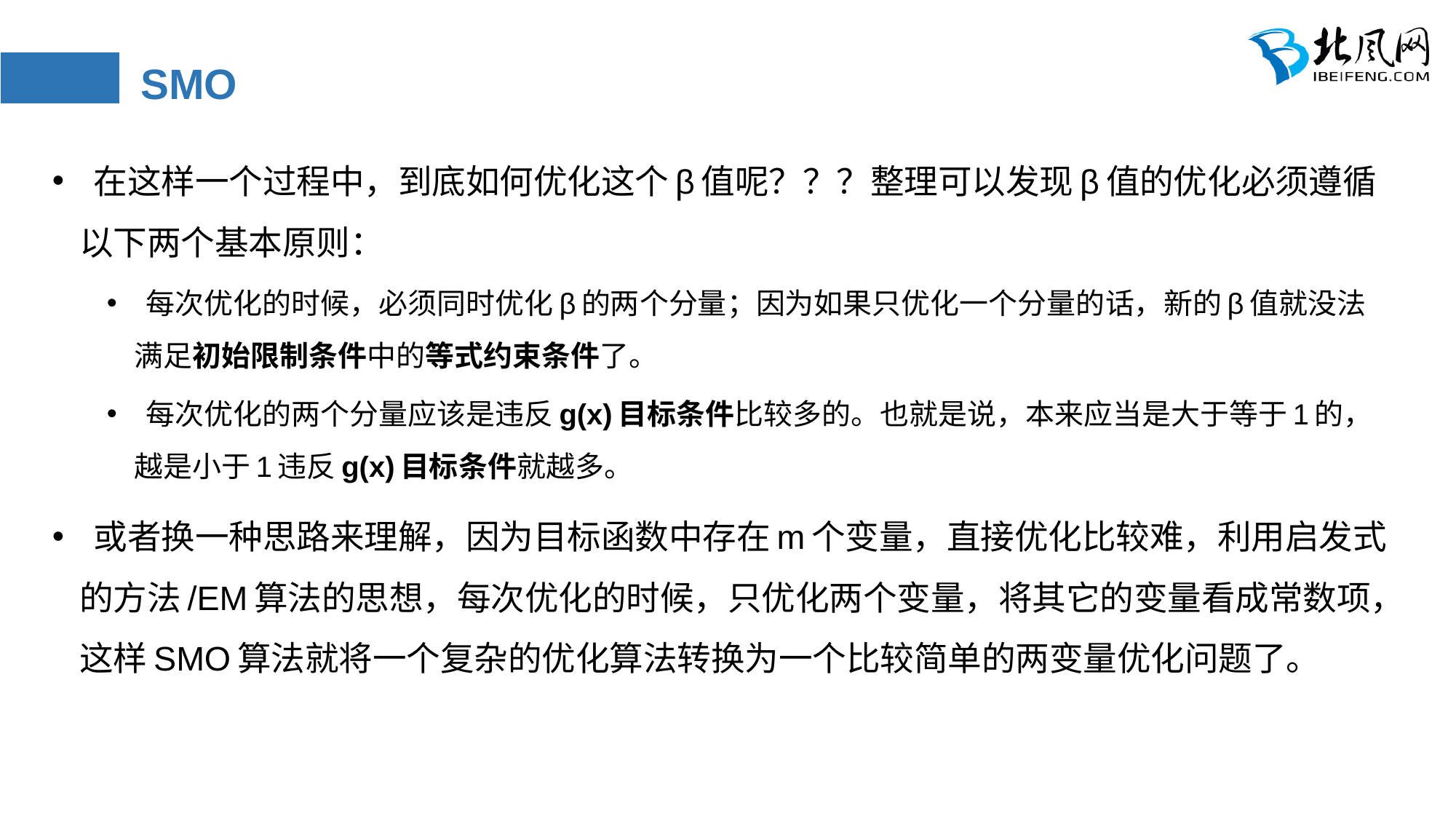

# SMO
 在这样一个过程中，到底如何优化这个β值呢？？？整理可以发现β值的优化必须遵循以下两个基本原则：
 每次优化的时候，必须同时优化β的两个分量；因为如果只优化一个分量的话，新的β值就没法满足初始限制条件中的等式约束条件了。
 每次优化的两个分量应该是违反g(x)目标条件比较多的。也就是说，本来应当是大于等于1的，越是小于1违反g(x)目标条件就越多。
 或者换一种思路来理解，因为目标函数中存在m个变量，直接优化比较难，利用启发式的方法/EM算法的思想，每次优化的时候，只优化两个变量，将其它的变量看成常数项，这样SMO算法就将一个复杂的优化算法转换为一个比较简单的两变量优化问题了。